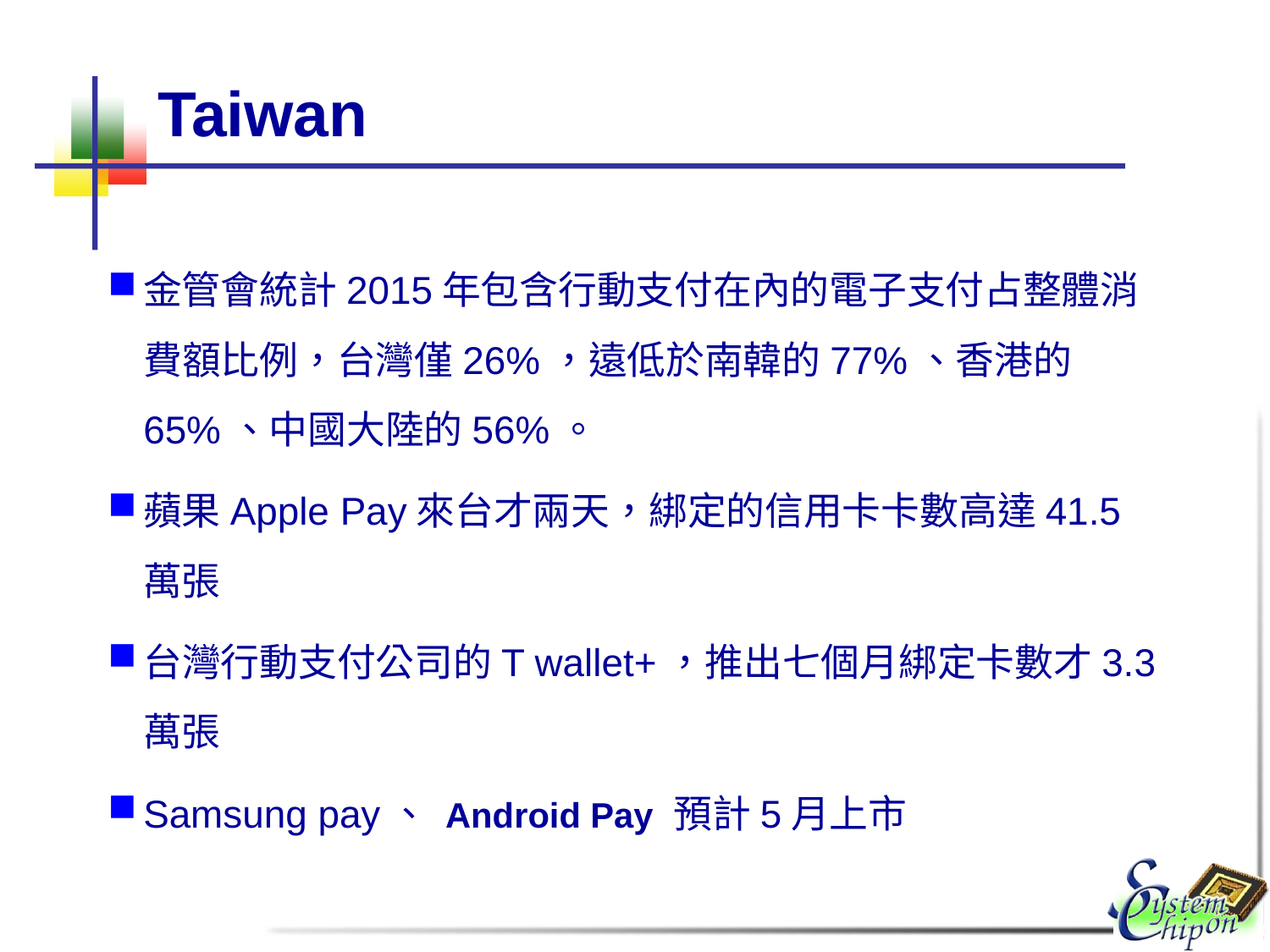

# Taiwan
金管會統計2015年包含行動支付在內的電子支付占整體消費額比例，台灣僅26%，遠低於南韓的77%、香港的65%、中國大陸的56%。
蘋果Apple Pay來台才兩天，綁定的信用卡卡數高達41.5萬張
台灣行動支付公司的T wallet+，推出七個月綁定卡數才3.3萬張
Samsung pay、 Android Pay 預計5月上市